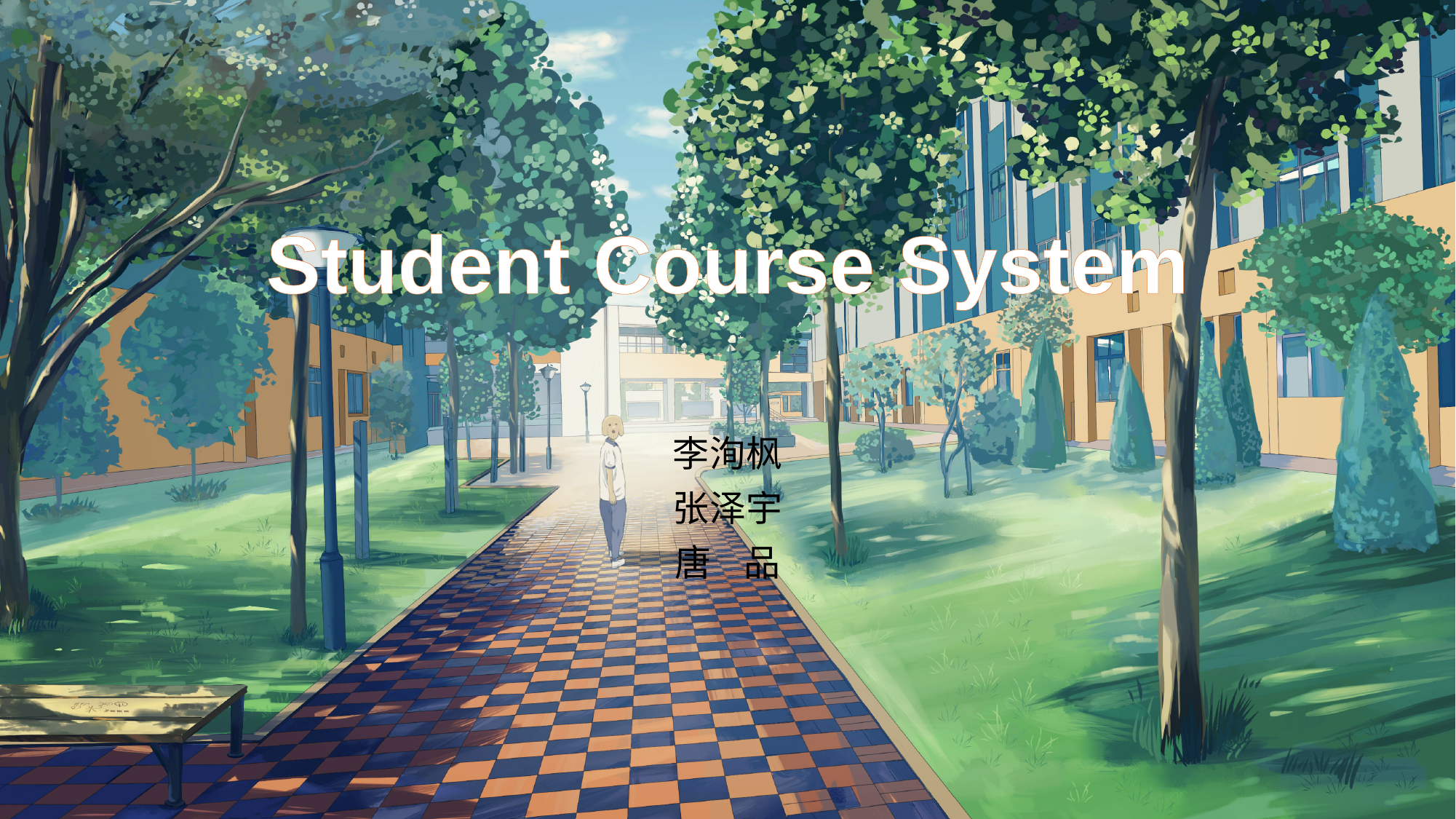

Student Course System
李洵枫
张泽宇
唐    品